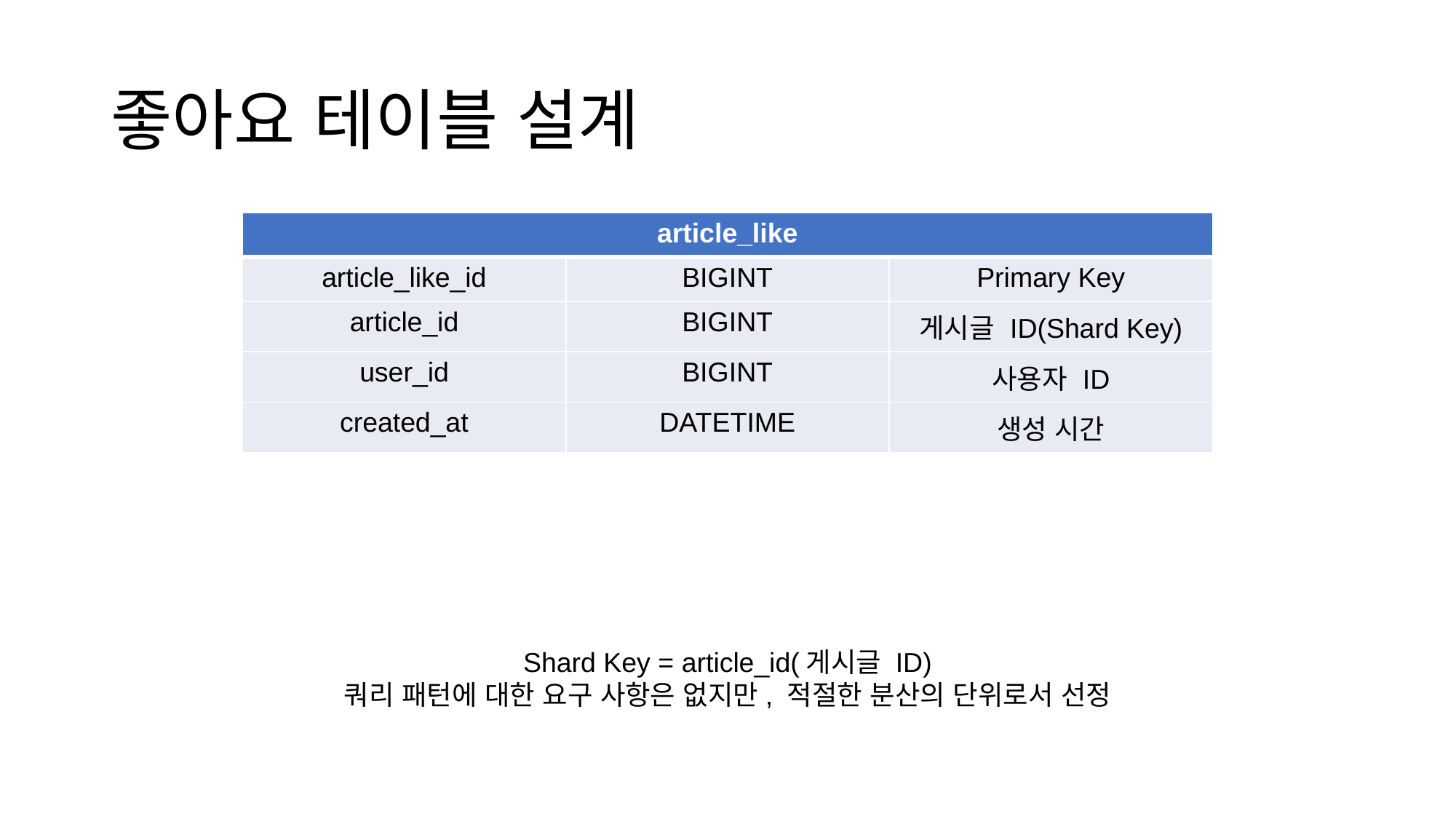

# 좋아요 테이블 설계
| article\_like |  |  |
| --- | --- | --- |
| article\_like\_id | BIGINT | Primary Key |
| article\_id | BIGINT | 게시글 ID(Shard Key) |
| user\_id | BIGINT | 사용자 ID |
| created\_at | DATETIME | 생성 시간 |
Shard Key = article_id(게시글 ID)
쿼리 패턴에 대한 요구 사항은 없지만, 적절한 분산의 단위로서 선정